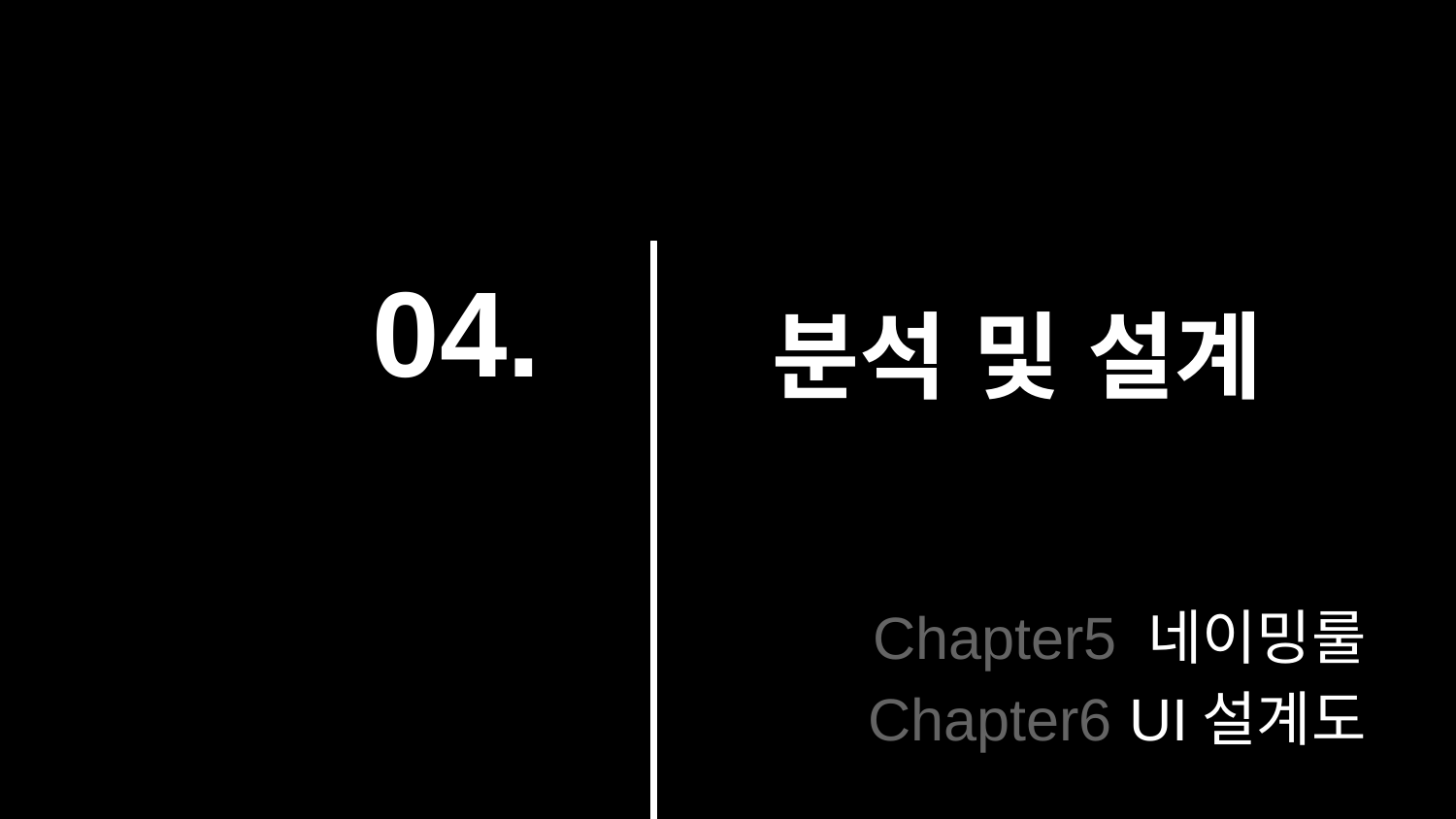

# 04.

분석 및 설계

Chapter5 네이밍룰
Chapter6 UI설계도